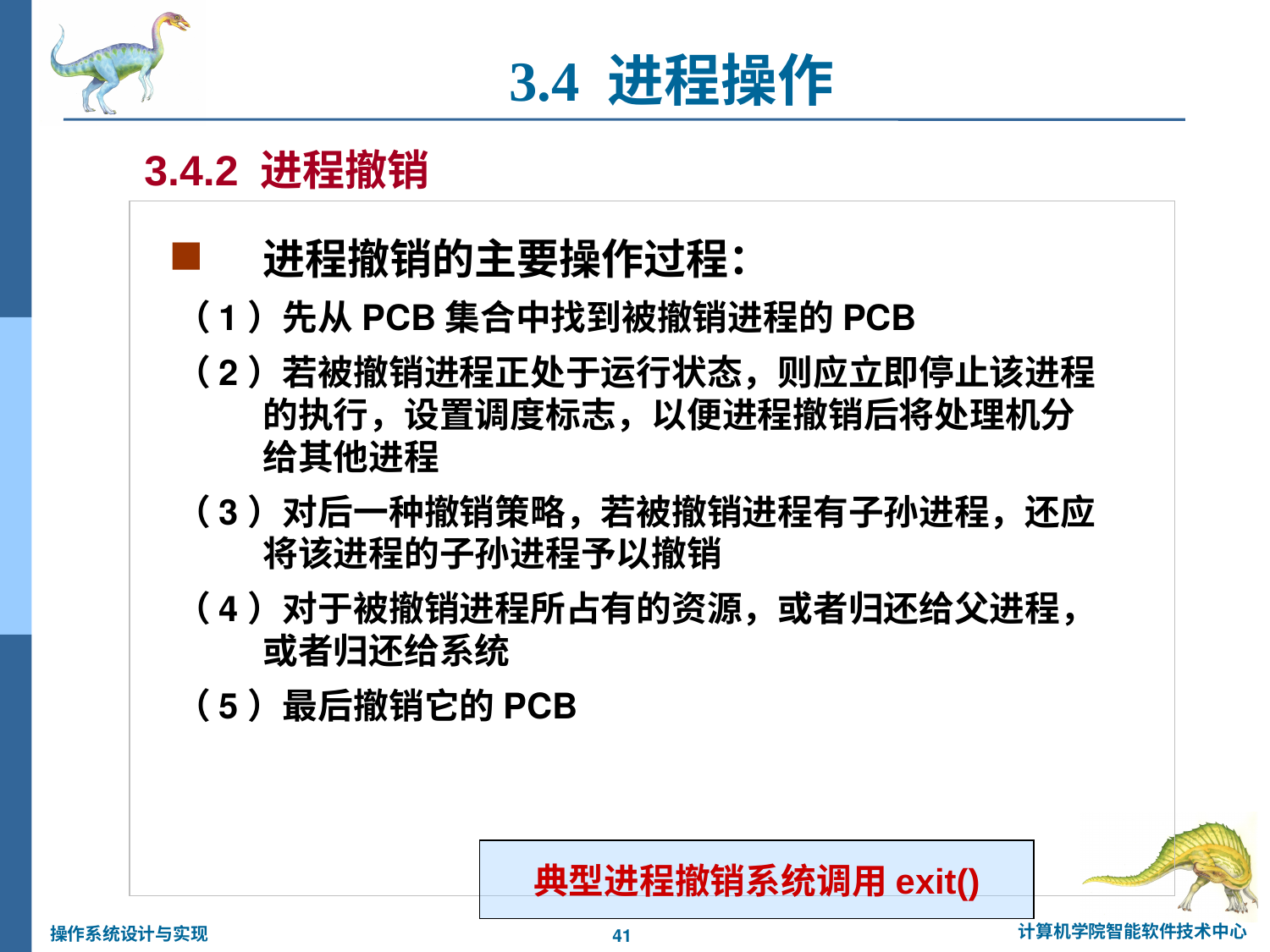

3.4 进程操作
3.4.2 进程撤销

进程撤销的主要操作过程：
（1）先从PCB集合中找到被撤销进程的PCB
（2）若被撤销进程正处于运行状态，则应立即停止该进程
的执行，设置调度标志，以便进程撤销后将处理机分
给其他进程
（3）对后一种撤销策略，若被撤销进程有子孙进程，还应
将该进程的子孙进程予以撤销
（4）对于被撤销进程所占有的资源，或者归还给父进程，
或者归还给系统
（5）最后撤销它的PCB
典型进程撤销系统调用exit()